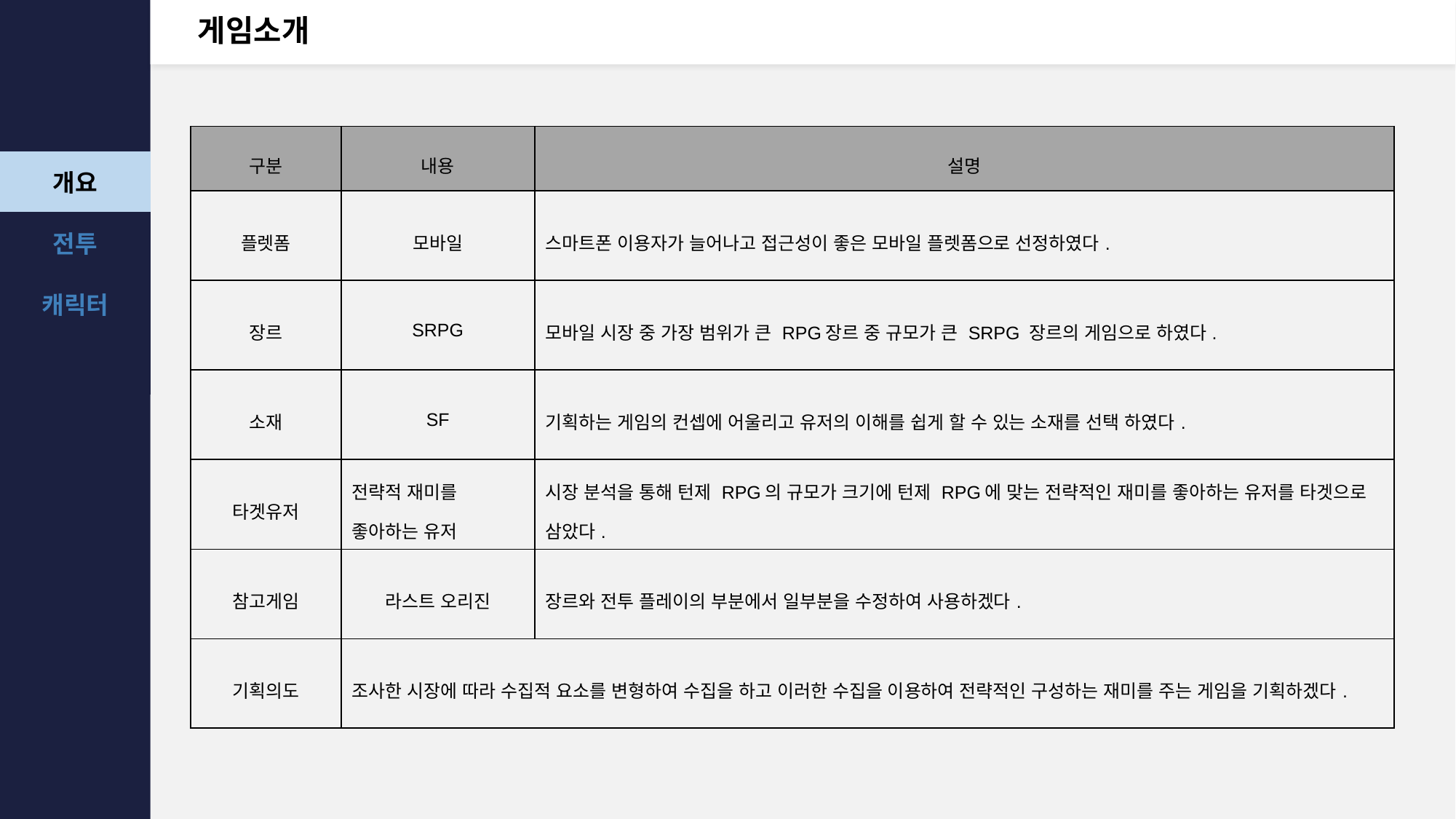

# 게임소개
| 구분 | 내용 | 설명 |
| --- | --- | --- |
| 플렛폼 | 모바일 | 스마트폰 이용자가 늘어나고 접근성이 좋은 모바일 플렛폼으로 선정하였다. |
| 장르 | SRPG | 모바일 시장 중 가장 범위가 큰 RPG장르 중 규모가 큰 SRPG 장르의 게임으로 하였다. |
| 소재 | SF | 기획하는 게임의 컨셉에 어울리고 유저의 이해를 쉽게 할 수 있는 소재를 선택 하였다. |
| 타겟유저 | 전략적 재미를 좋아하는 유저 | 시장 분석을 통해 턴제 RPG의 규모가 크기에 턴제 RPG에 맞는 전략적인 재미를 좋아하는 유저를 타겟으로 삼았다. |
| 참고게임 | 라스트 오리진 | 장르와 전투 플레이의 부분에서 일부분을 수정하여 사용하겠다. |
| 기획의도 | 조사한 시장에 따라 수집적 요소를 변형하여 수집을 하고 이러한 수집을 이용하여 전략적인 구성하는 재미를 주는 게임을 기획하겠다. |  |